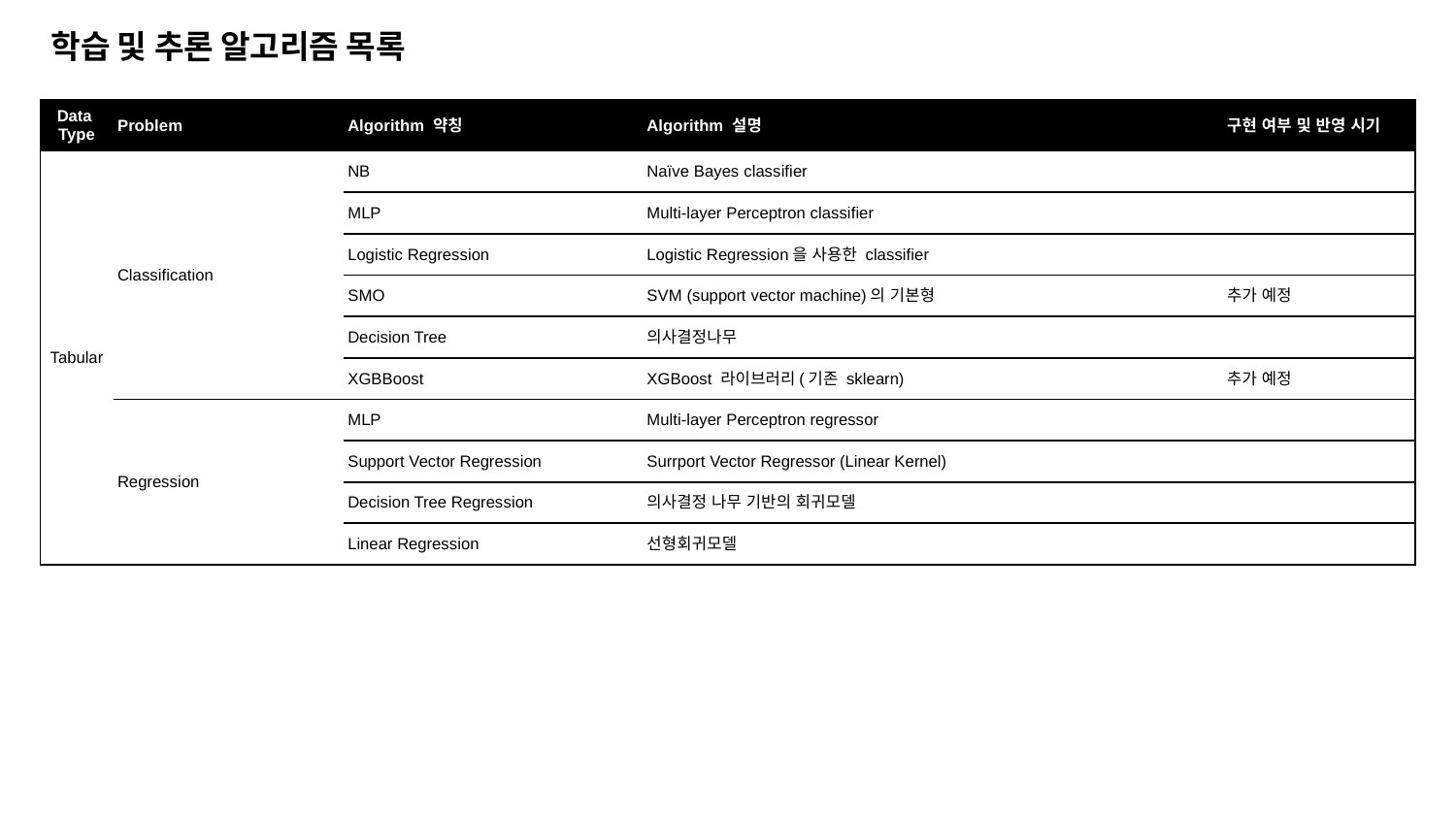

학습 및 추론 알고리즘 목록
| Data Type | Problem | Algorithm 약칭 | Algorithm 설명 | 구현 여부 및 반영 시기 |
| --- | --- | --- | --- | --- |
| Tabular | Classification | NB | Naïve Bayes classifier |  |
|  |  | MLP | Multi-layer Perceptron classifier |  |
|  |  | Logistic Regression | Logistic Regression을 사용한 classifier |  |
|  |  | SMO | SVM (support vector machine)의 기본형 | 추가 예정 |
|  |  | Decision Tree | 의사결정나무 |  |
|  |  | XGBBoost | XGBoost 라이브러리(기존 sklearn) | 추가 예정 |
|  | Regression | MLP | Multi-layer Perceptron regressor |  |
|  |  | Support Vector Regression | Surrport Vector Regressor (Linear Kernel) |  |
|  |  | Decision Tree Regression | 의사결정 나무 기반의 회귀모델 |  |
|  |  | Linear Regression | 선형회귀모델 |  |